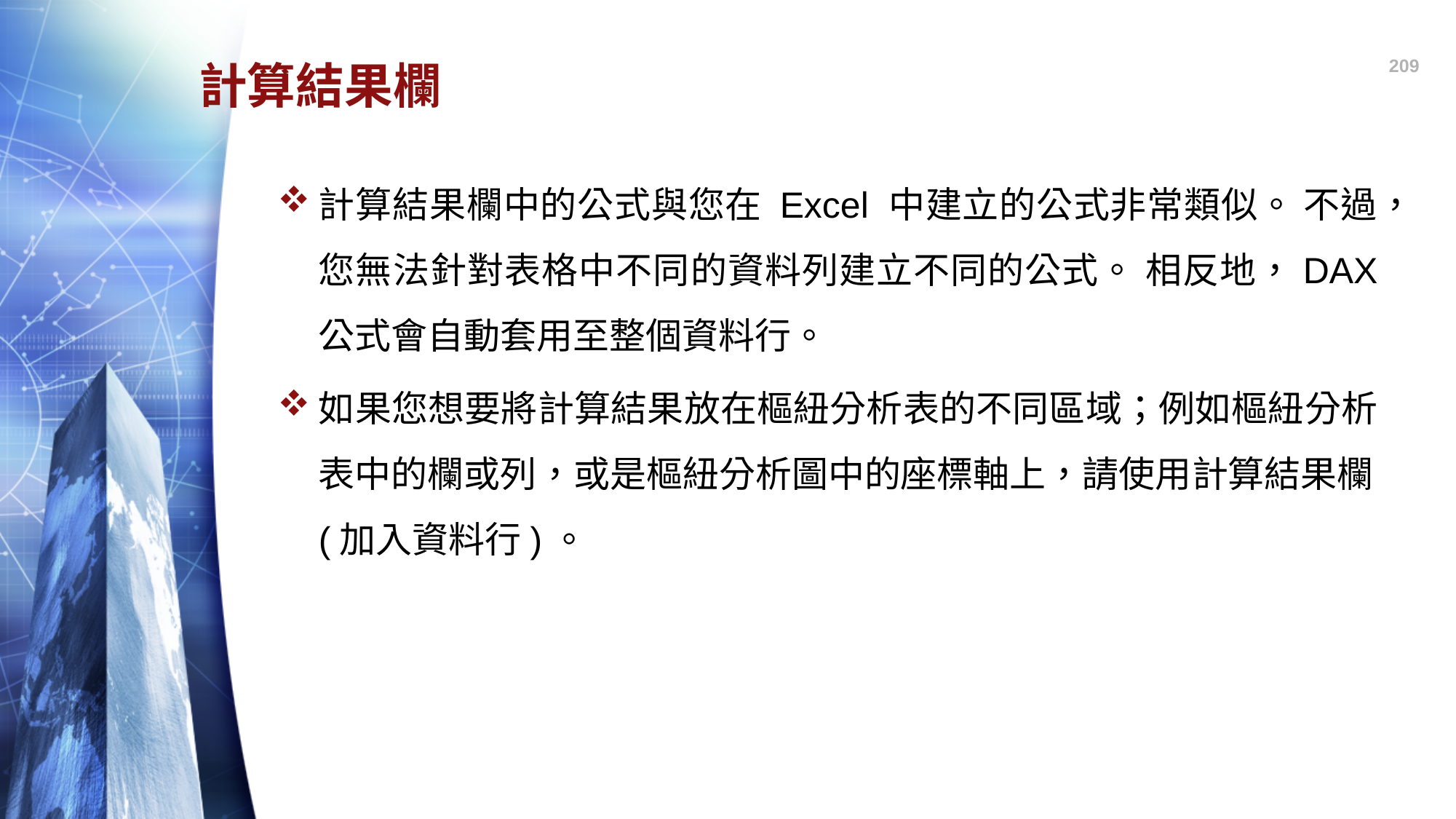

209
# 計算結果欄
計算結果欄中的公式與您在 Excel 中建立的公式非常類似。 不過，您無法針對表格中不同的資料列建立不同的公式。 相反地，DAX 公式會自動套用至整個資料行。
如果您想要將計算結果放在樞紐分析表的不同區域；例如樞紐分析表中的欄或列，或是樞紐分析圖中的座標軸上，請使用計算結果欄(加入資料行)。